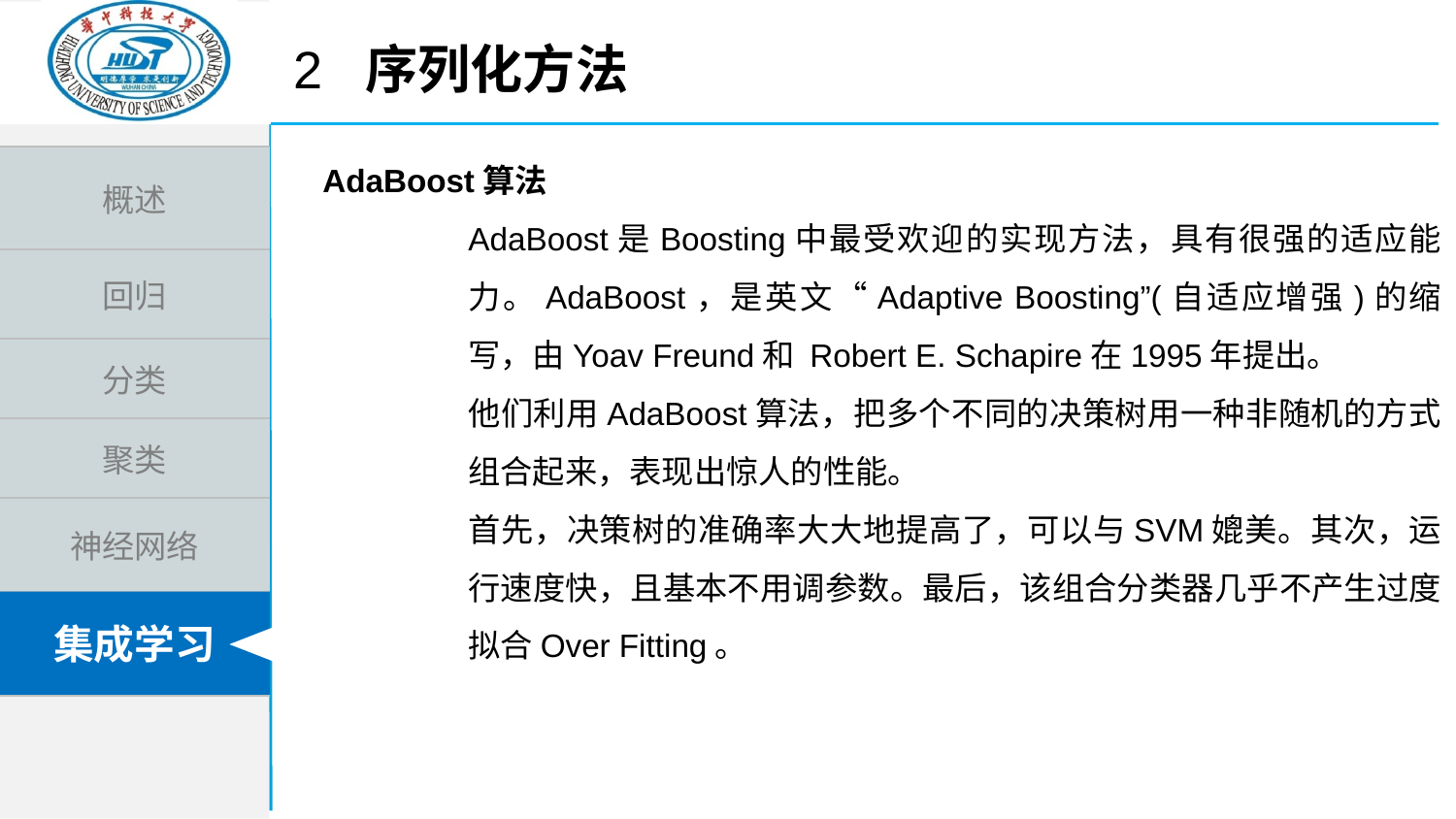

2  序列化方法
AdaBoost算法
AdaBoost是Boosting中最受欢迎的实现方法，具有很强的适应能力。AdaBoost，是英文“Adaptive Boosting”(自适应增强)的缩写，由Yoav Freund和 Robert E. Schapire在1995年提出。
他们利用AdaBoost算法，把多个不同的决策树用一种非随机的方式组合起来，表现出惊人的性能。
首先，决策树的准确率大大地提高了，可以与SVM媲美。其次，运行速度快，且基本不用调参数。最后，该组合分类器几乎不产生过度拟合Over Fitting。